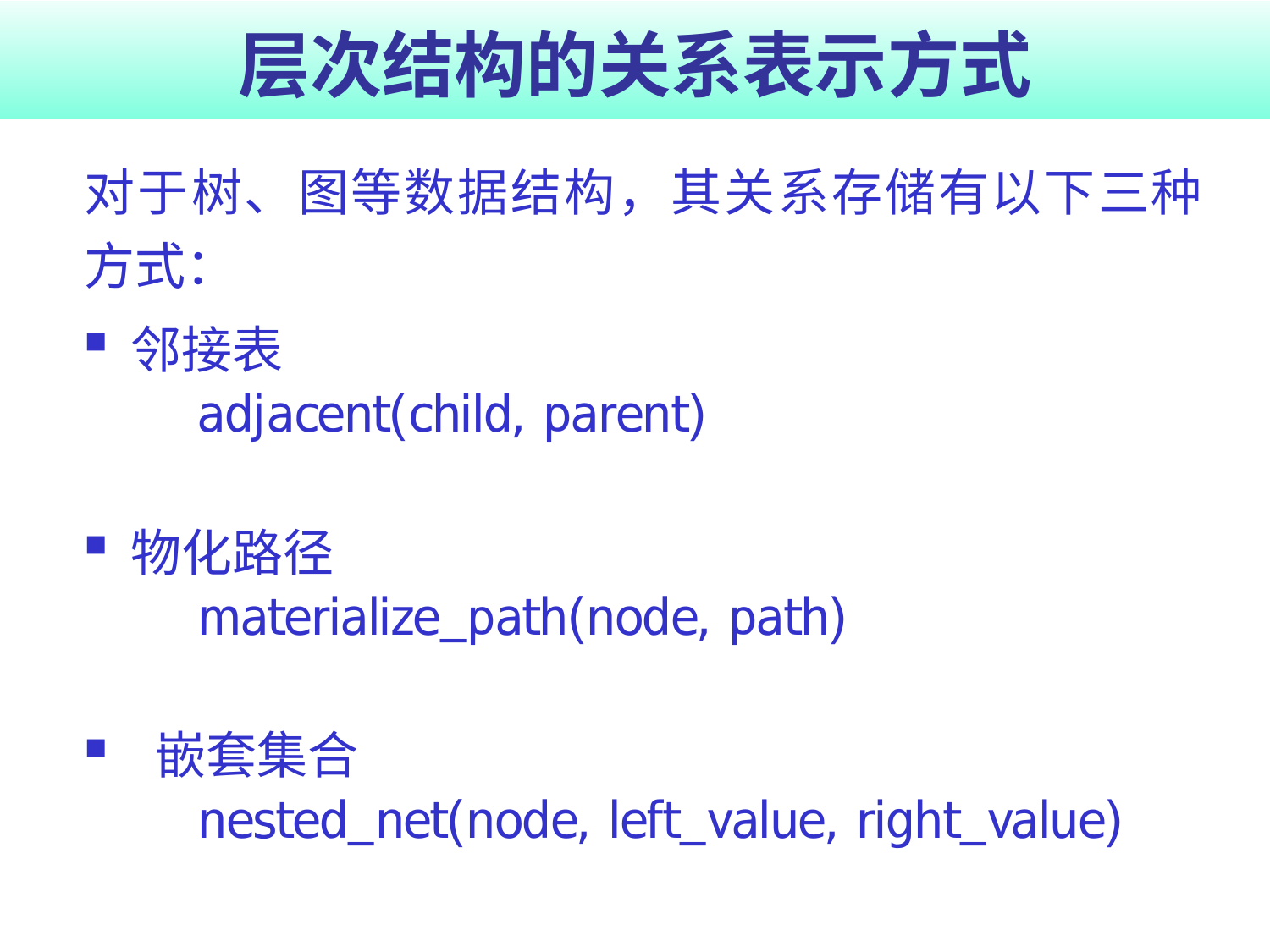

# 层次结构的关系表示方式
对于树、图等数据结构，其关系存储有以下三种方式：
邻接表
	adjacent(child, parent)

物化路径
	materialize_path(node, path)

 嵌套集合
	nested_net(node, left_value, right_value)